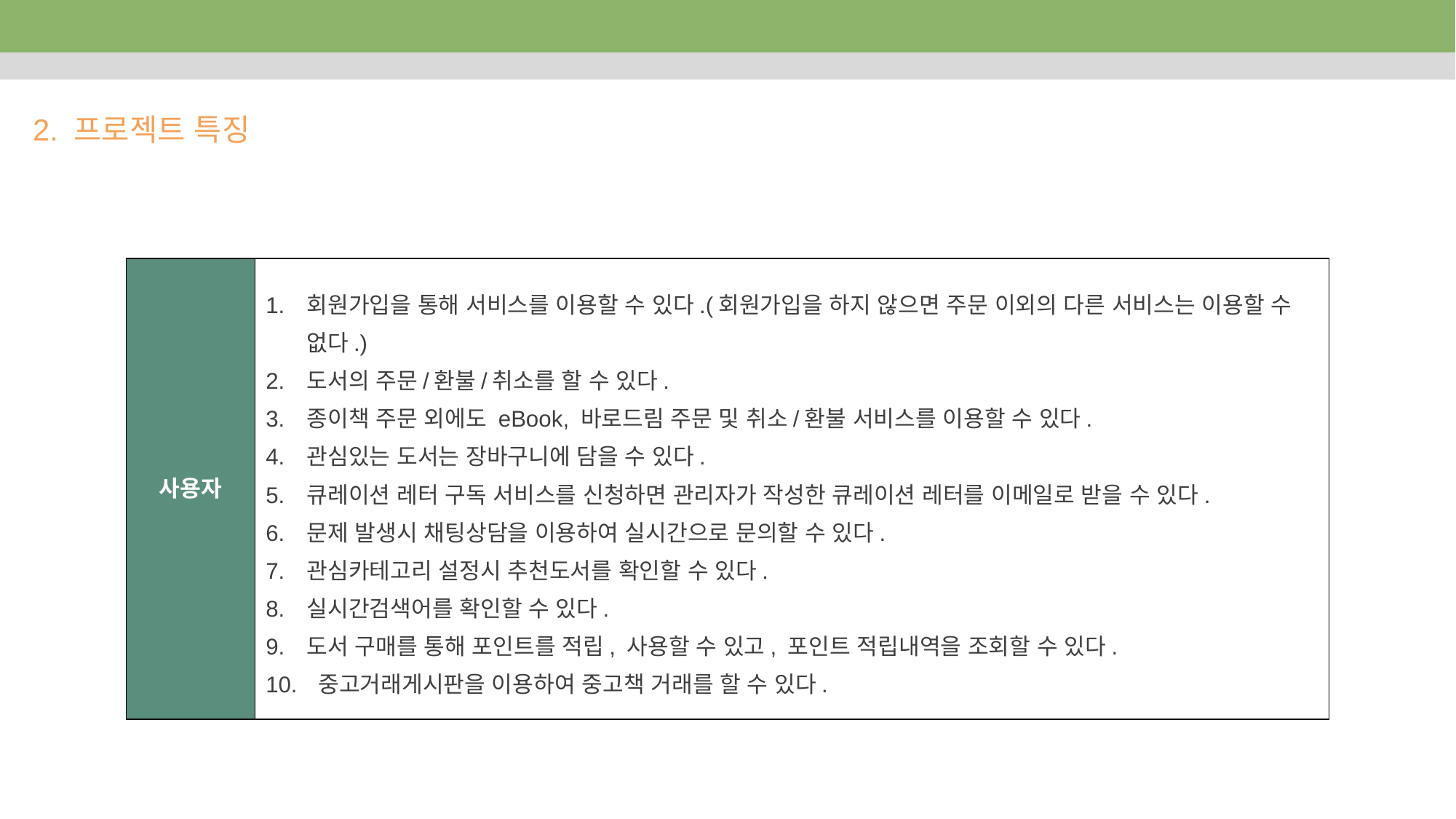

2. 프로젝트 특징
| 사용자 | 회원가입을 통해 서비스를 이용할 수 있다.(회원가입을 하지 않으면 주문 이외의 다른 서비스는 이용할 수 없다.) 도서의 주문/환불/취소를 할 수 있다. 종이책 주문 외에도 eBook, 바로드림 주문 및 취소/환불 서비스를 이용할 수 있다. 관심있는 도서는 장바구니에 담을 수 있다. 큐레이션 레터 구독 서비스를 신청하면 관리자가 작성한 큐레이션 레터를 이메일로 받을 수 있다. 문제 발생시 채팅상담을 이용하여 실시간으로 문의할 수 있다. 관심카테고리 설정시 추천도서를 확인할 수 있다. 실시간검색어를 확인할 수 있다. 도서 구매를 통해 포인트를 적립, 사용할 수 있고, 포인트 적립내역을 조회할 수 있다. 중고거래게시판을 이용하여 중고책 거래를 할 수 있다. |
| --- | --- |